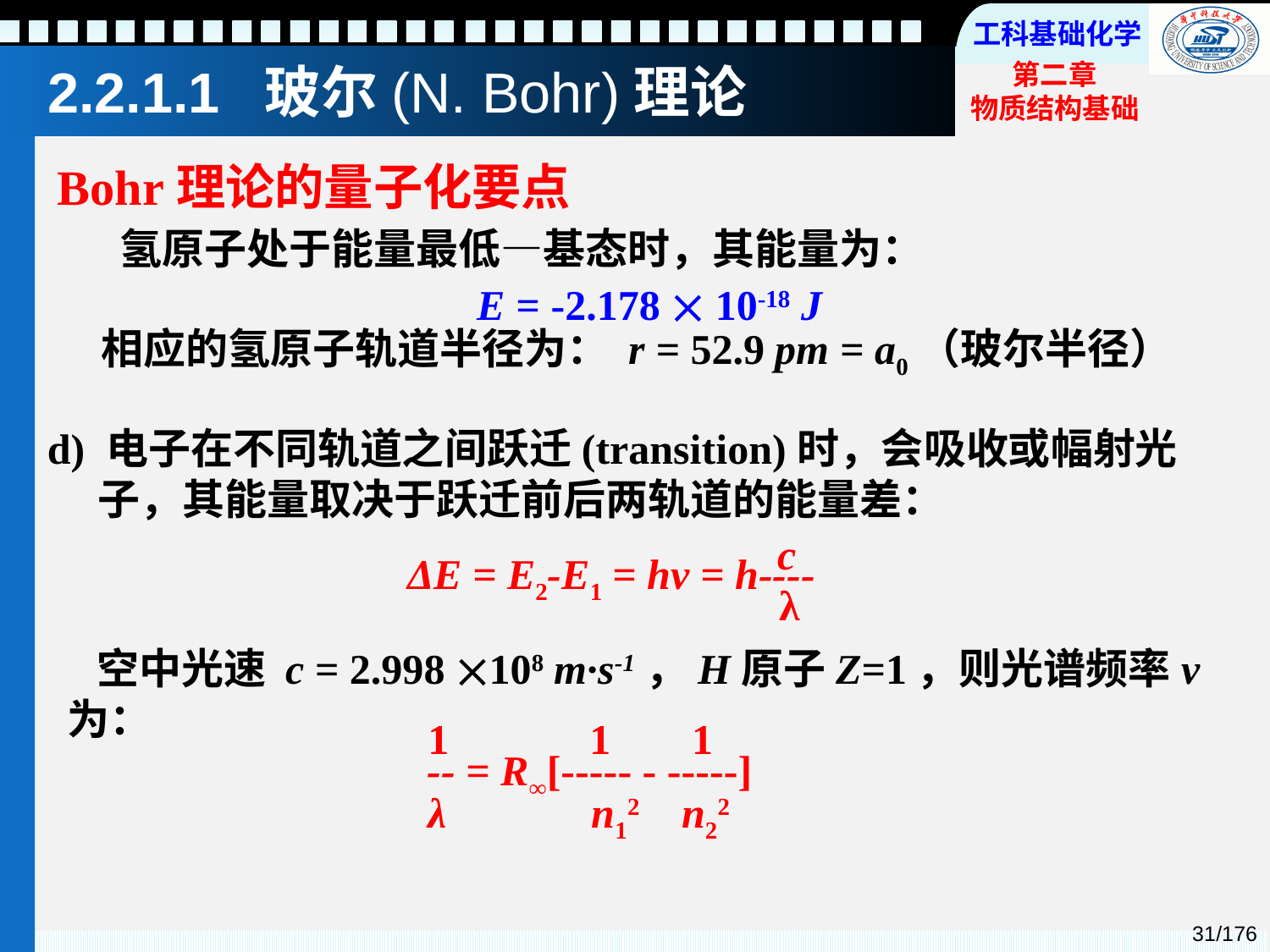

2.2.1.1  玻尔(N. Bohr)理论
Bohr理论的量子化要点
  氢原子处于能量最低—基态时，其能量为：
E = -2.178 × 10-18 J
 相应的氢原子轨道半径为： r = 52.9 pm = a0（玻尔半径）
d) 电子在不同轨道之间跃迁(transition)时，会吸收或幅射光子，其能量取决于跃迁前后两轨道的能量差：
c
ΔE = E2-E1 = hν = h----
λ
  空中光速 c = 2.998 ×108 m·s-1，H原子Z=1，则光谱频率ν为：
1
1
1
-- = R∞[----- - -----]
λ
n12
n22